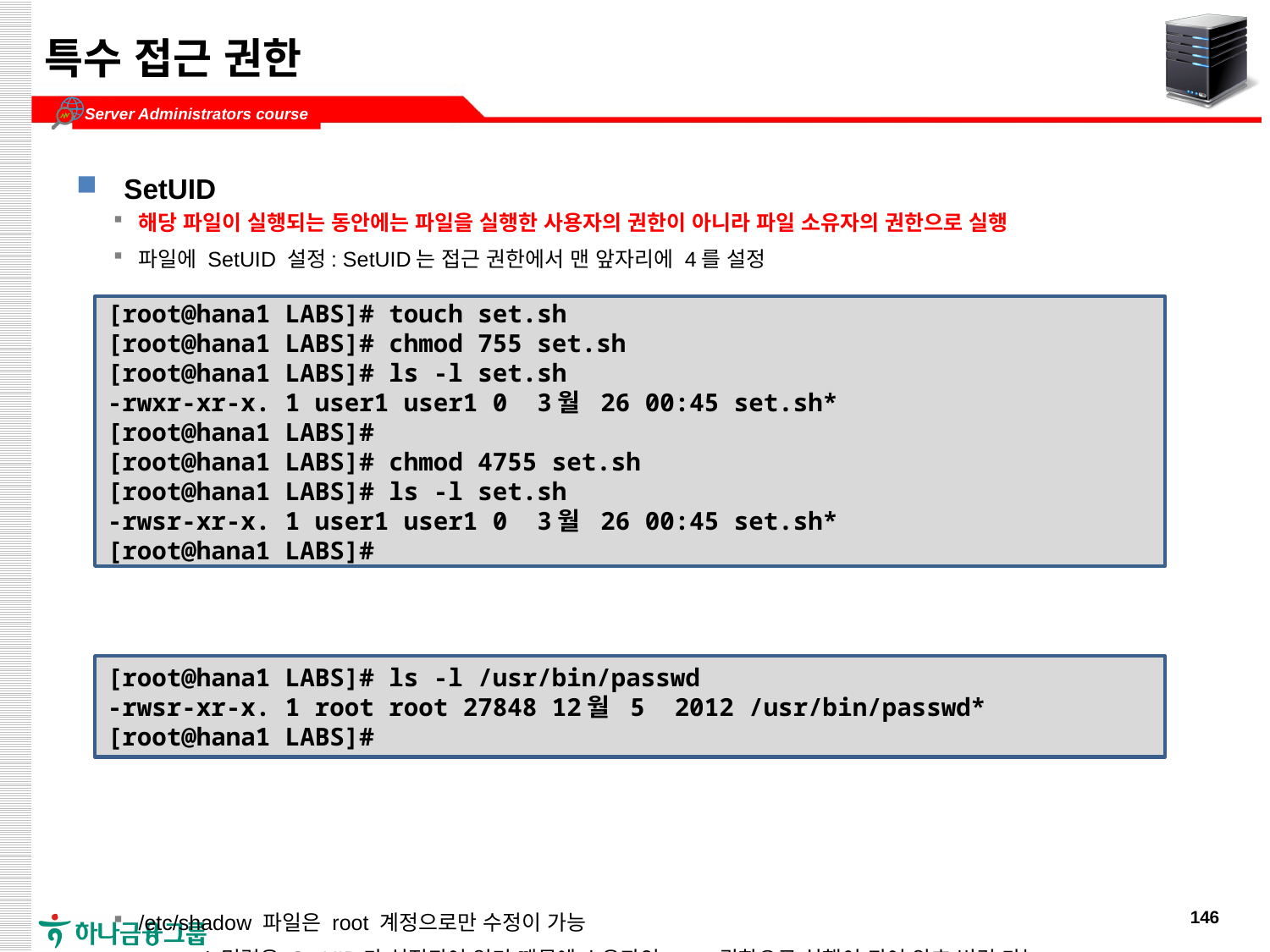

# 특수 접근 권한
SetUID
해당 파일이 실행되는 동안에는 파일을 실행한 사용자의 권한이 아니라 파일 소유자의 권한으로 실행
파일에 SetUID 설정: SetUID는 접근 권한에서 맨 앞자리에 4를 설정

SetUID가 설정되면 소유자의 실행 권한에 ‘s’가 표시
set.sh를 실행하면 항상 user1의 권한을 가지고 실행된다는 의미

/etc/shadow 파일은 root 계정으로만 수정이 가능
passwd 명령은 SetUID가 설정되어 있기 때문에 소유자인 root 권한으로 실행이 되어 암호 변경 가능
SetUID를 이용한 해킹도 등장하여 보안에 신경을 써야
[root@hana1 LABS]# touch set.sh
[root@hana1 LABS]# chmod 755 set.sh
[root@hana1 LABS]# ls -l set.sh
-rwxr-xr-x. 1 user1 user1 0  3월  26 00:45 set.sh*
[root@hana1 LABS]#
[root@hana1 LABS]# chmod 4755 set.sh
[root@hana1 LABS]# ls -l set.sh
-rwsr-xr-x. 1 user1 user1 0  3월  26 00:45 set.sh*
[root@hana1 LABS]#
[root@hana1 LABS]# ls -l /usr/bin/passwd
-rwsr-xr-x. 1 root root 27848 12월  5  2012 /usr/bin/passwd*
[root@hana1 LABS]#